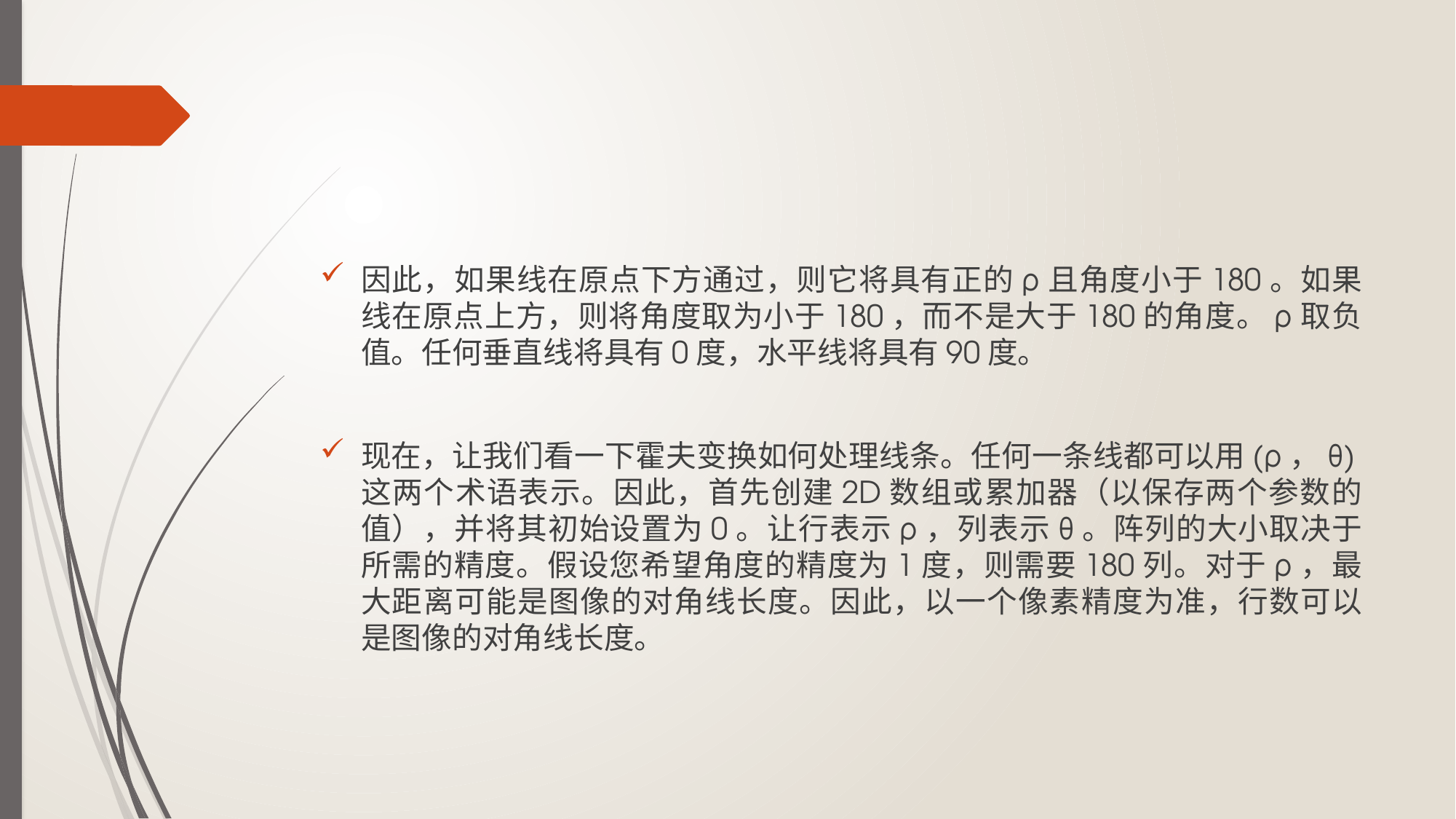

#
因此，如果线在原点下方通过，则它将具有正的ρ且角度小于180。如果线在原点上方，则将角度取为小于180，而不是大于180的角度。ρ取负值。任何垂直线将具有0度，水平线将具有90度。

现在，让我们看一下霍夫变换如何处理线条。任何一条线都可以用(ρ，θ)这两个术语表示。因此，首先创建2D数组或累加器（以保存两个参数的值），并将其初始设置为0。让行表示ρ，列表示θ。阵列的大小取决于所需的精度。假设您希望角度的精度为1度，则需要180列。对于ρ，最大距离可能是图像的对角线长度。因此，以一个像素精度为准，行数可以是图像的对角线长度。